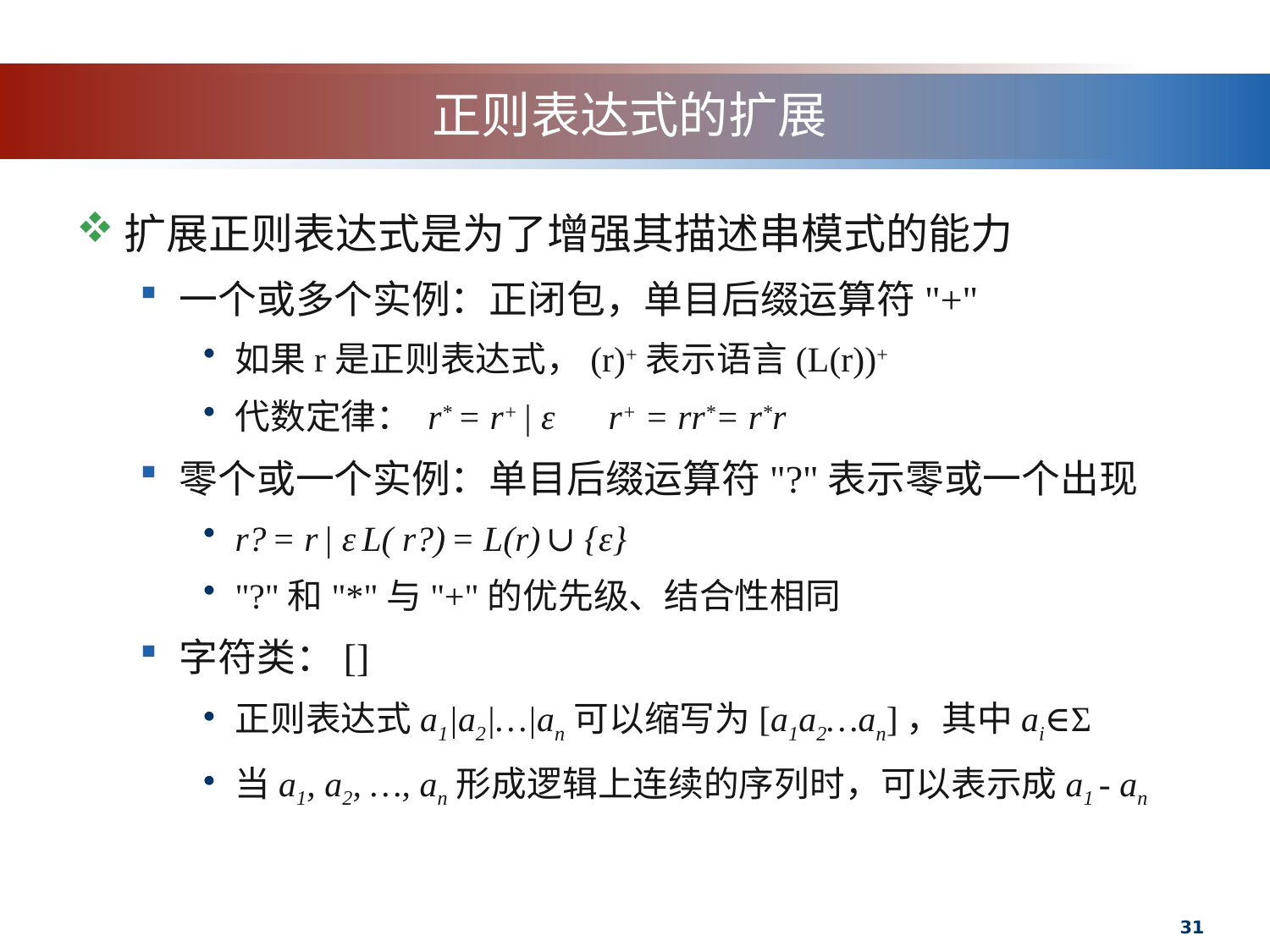

# 正则表达式的扩展
扩展正则表达式是为了增强其描述串模式的能力
一个或多个实例：正闭包，单目后缀运算符"+"
如果r是正则表达式，(r)+表示语言(L(r))+
代数定律： r* = r+ | ε      r+ = rr*= r*r
零个或一个实例：单目后缀运算符"?"表示零或一个出现
r? = r | ε	L( r?) = L(r) ∪ {ε}
"?"和"*"与"+"的优先级、结合性相同
字符类：[]
正则表达式a1|a2|…|an可以缩写为[a1a2…an]，其中ai∈Σ
当a1, a2, …, an形成逻辑上连续的序列时，可以表示成a1 - an
31